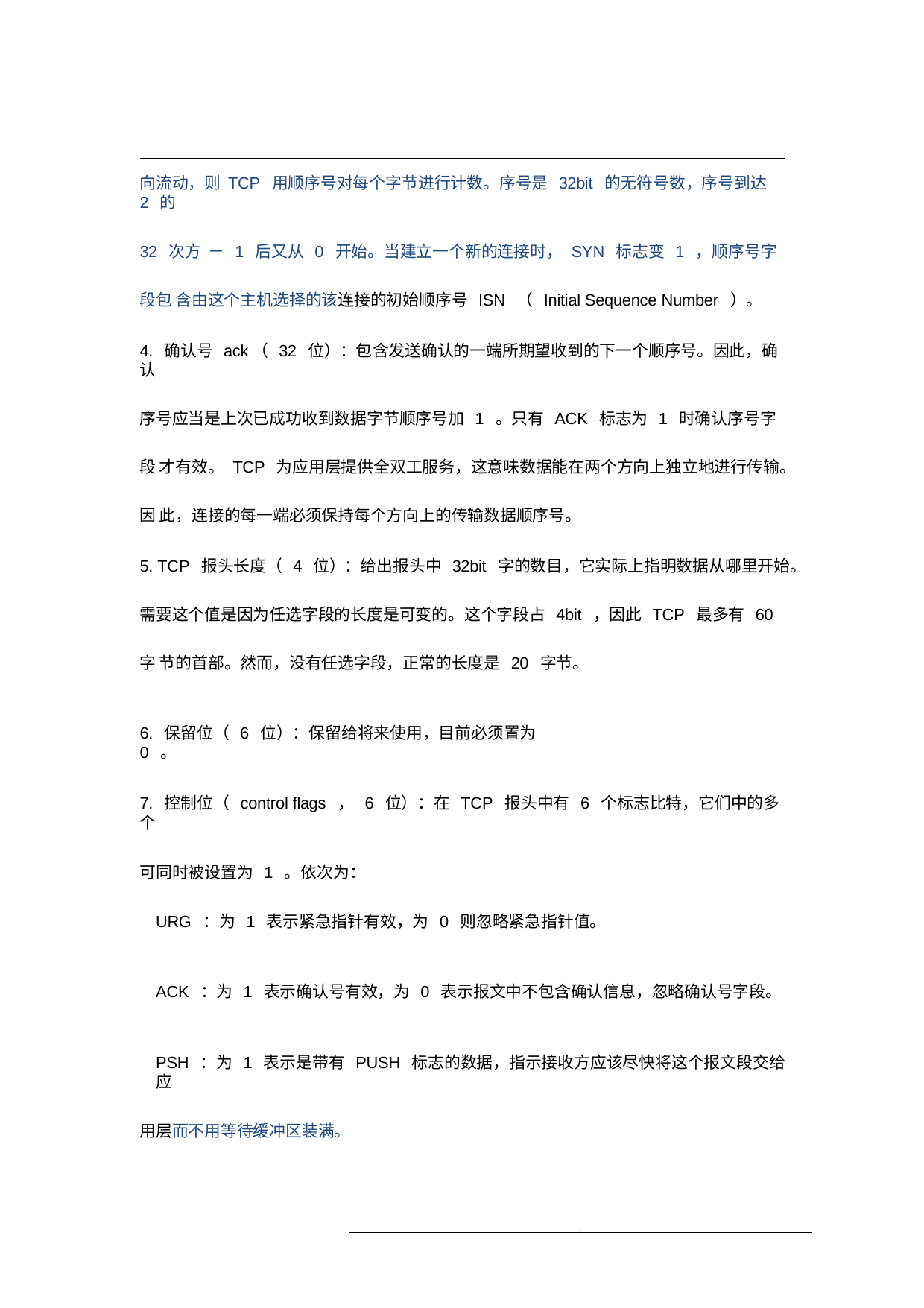

向流动，则 TCP 用顺序号对每个字节进行计数。序号是 32bit 的无符号数，序号到达 2 的
32 次方 － 1 后又从 0 开始。当建立一个新的连接时， SYN 标志变 1 ，顺序号字段包 含由这个主机选择的该连接的初始顺序号 ISN （ Initial Sequence Number ）。
4. 确认号 ack（ 32 位）：包含发送确认的一端所期望收到的下一个顺序号。因此，确认
序号应当是上次已成功收到数据字节顺序号加 1 。只有 ACK 标志为 1 时确认序号字段 才有效。 TCP 为应用层提供全双工服务，这意味数据能在两个方向上独立地进行传输。因 此，连接的每一端必须保持每个方向上的传输数据顺序号。
5. TCP 报头长度（ 4 位）：给出报头中 32bit 字的数目，它实际上指明数据从哪里开始。
需要这个值是因为任选字段的长度是可变的。这个字段占 4bit ，因此 TCP 最多有 60 字 节的首部。然而，没有任选字段，正常的长度是 20 字节。
6. 保留位（ 6 位）：保留给将来使用，目前必须置为 0 。
7. 控制位（ control flags ， 6 位）：在 TCP 报头中有 6 个标志比特，它们中的多个

可同时被设置为 1 。依次为：
URG ：为 1 表示紧急指针有效，为 0 则忽略紧急指针值。
ACK ：为 1 表示确认号有效，为 0 表示报文中不包含确认信息，忽略确认号字段。
PSH ：为 1 表示是带有 PUSH 标志的数据，指示接收方应该尽快将这个报文段交给应

用层而不用等待缓冲区装满。